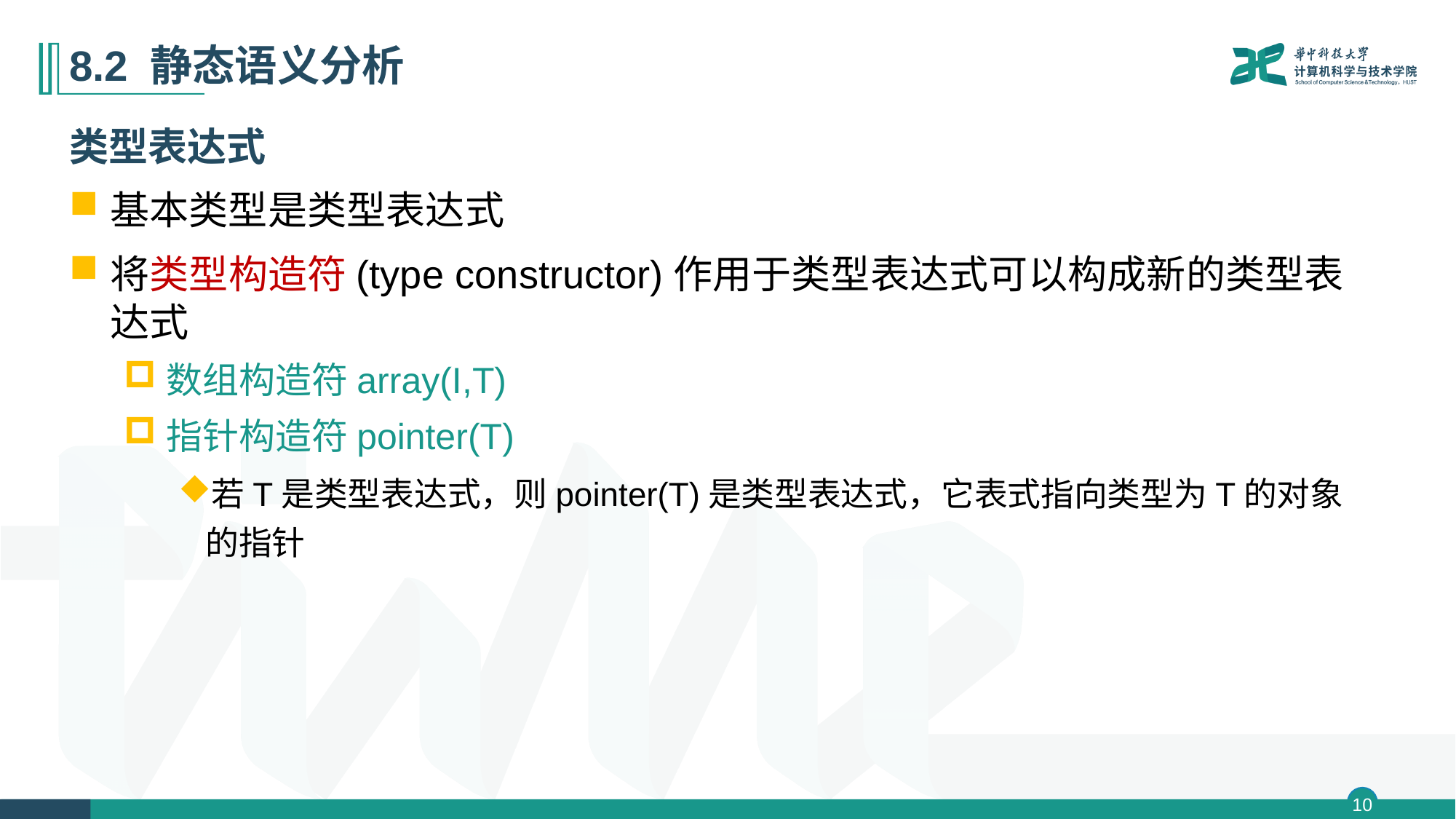

# 8.2 静态语义分析
类型表达式
基本类型是类型表达式
将类型构造符(type constructor)作用于类型表达式可以构成新的类型表达式
数组构造符array(I,T)
指针构造符pointer(T)
若T是类型表达式，则pointer(T)是类型表达式，它表式指向类型为T的对象的指针